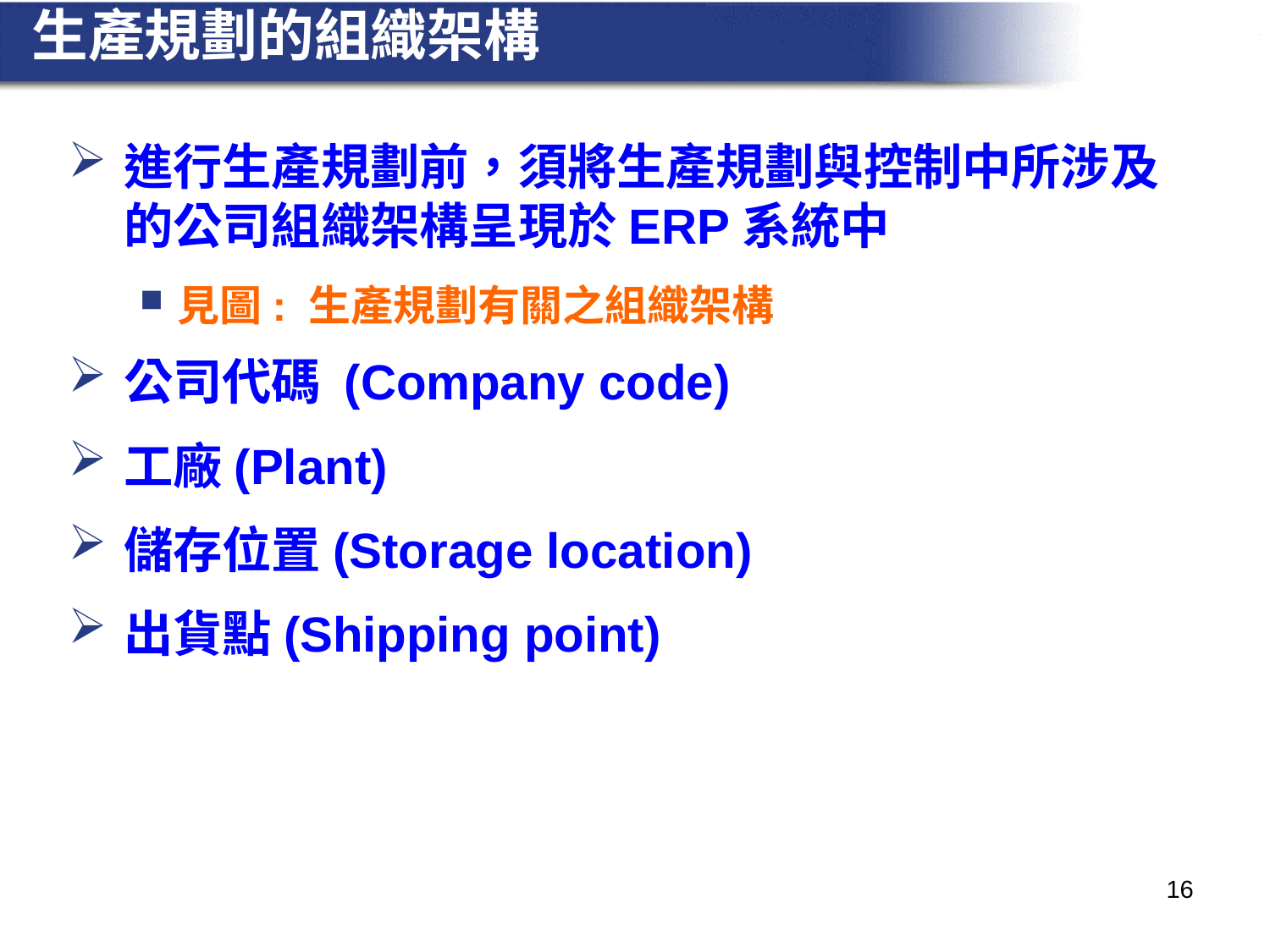

# 生產規劃的組織架構
進行生產規劃前，須將生產規劃與控制中所涉及的公司組織架構呈現於ERP系統中
見圖: 生產規劃有關之組織架構
公司代碼 (Company code)
工廠(Plant)
儲存位置(Storage location)
出貨點(Shipping point)
16